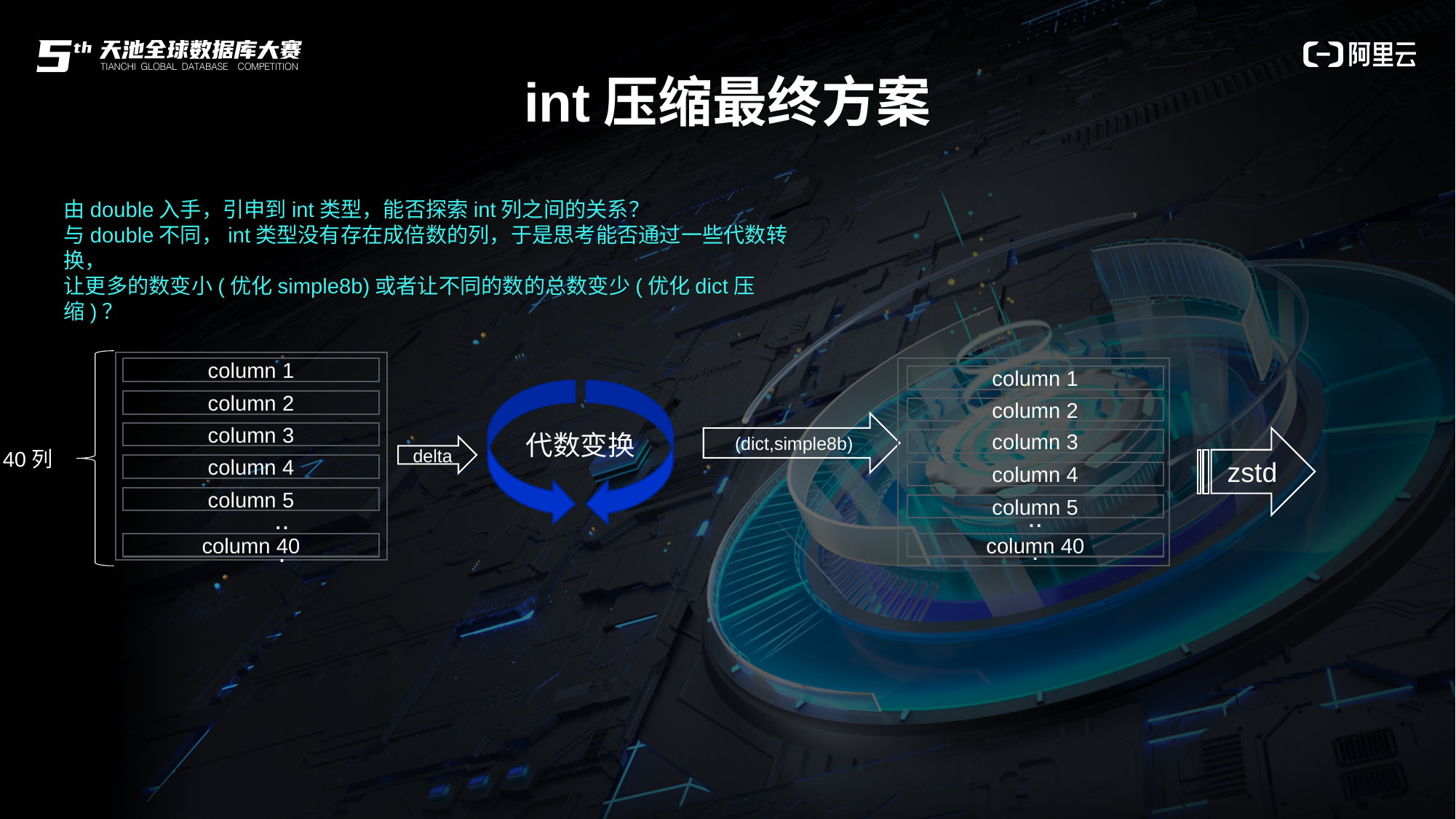

int压缩最终方案
由double入手，引申到int类型，能否探索int列之间的关系？
与double不同，int类型没有存在成倍数的列，于是思考能否通过一些代数转换，
让更多的数变小(优化simple8b)或者让不同的数的总数变少(优化dict压缩)？

column 1
column 1

column 2
column 2
(dict,simple8b)
column 3
代数变换
zstd
column 3
delta
40列
column 4
column 4
column 5
column 5
...
...
column 40
column 40